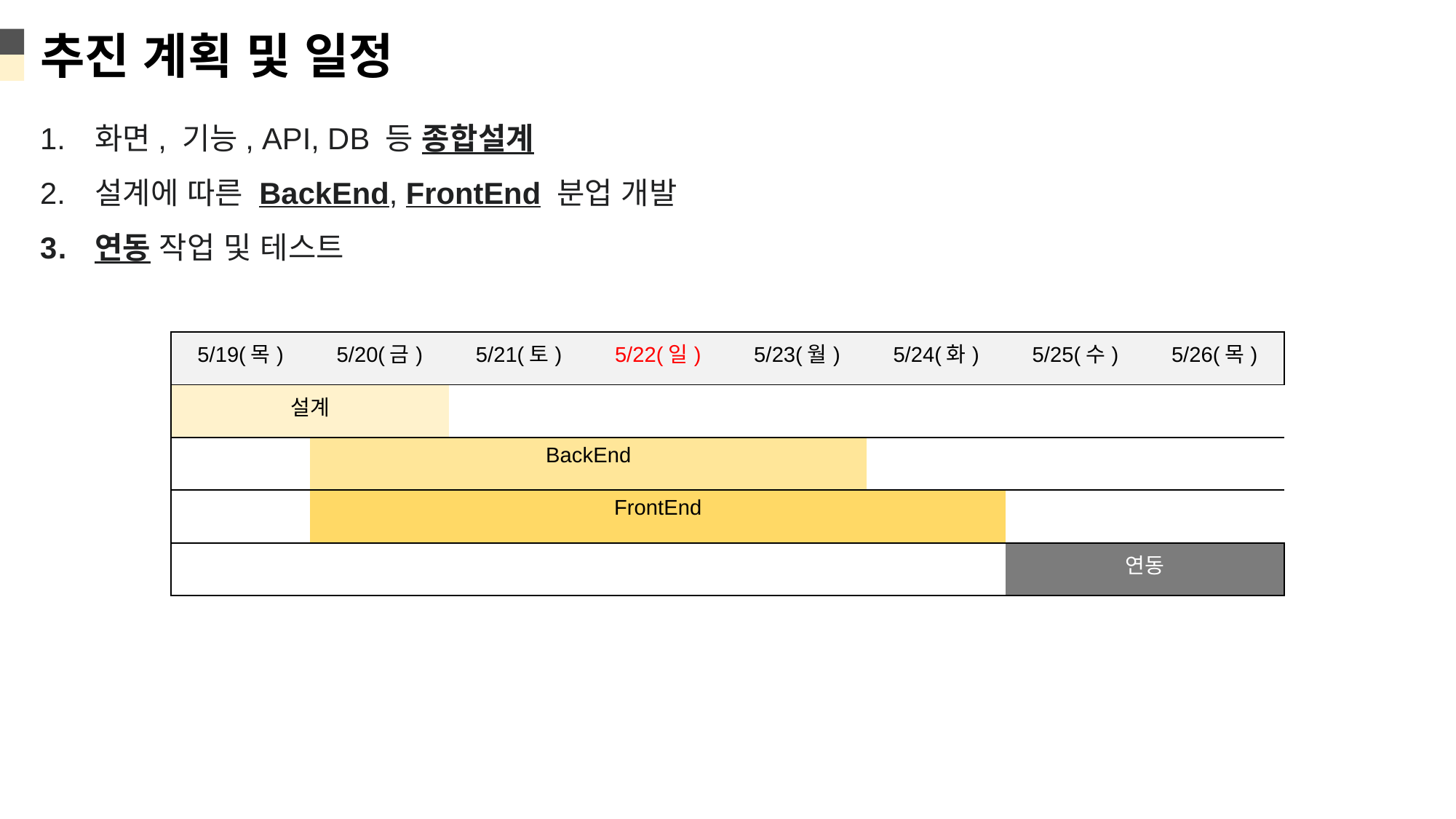

추진 계획 및 일정

화면, 기능, API, DB 등 종합설계
설계에 따른 BackEnd, FrontEnd 분업 개발
연동 작업 및 테스트
| 5/19(목) | 5/20(금) | 5/21(토) | 5/22(일) | 5/23(월) | 5/24(화) | 5/25(수) | 5/26(목) |
| --- | --- | --- | --- | --- | --- | --- | --- |
| 설계 |  |  |  |  |  |  |  |
|  | BackEnd |  |  |  |  |  |  |
|  | FrontEnd |  |  |  |  |  |  |
|  |  |  |  |  |  | 연동 |  |